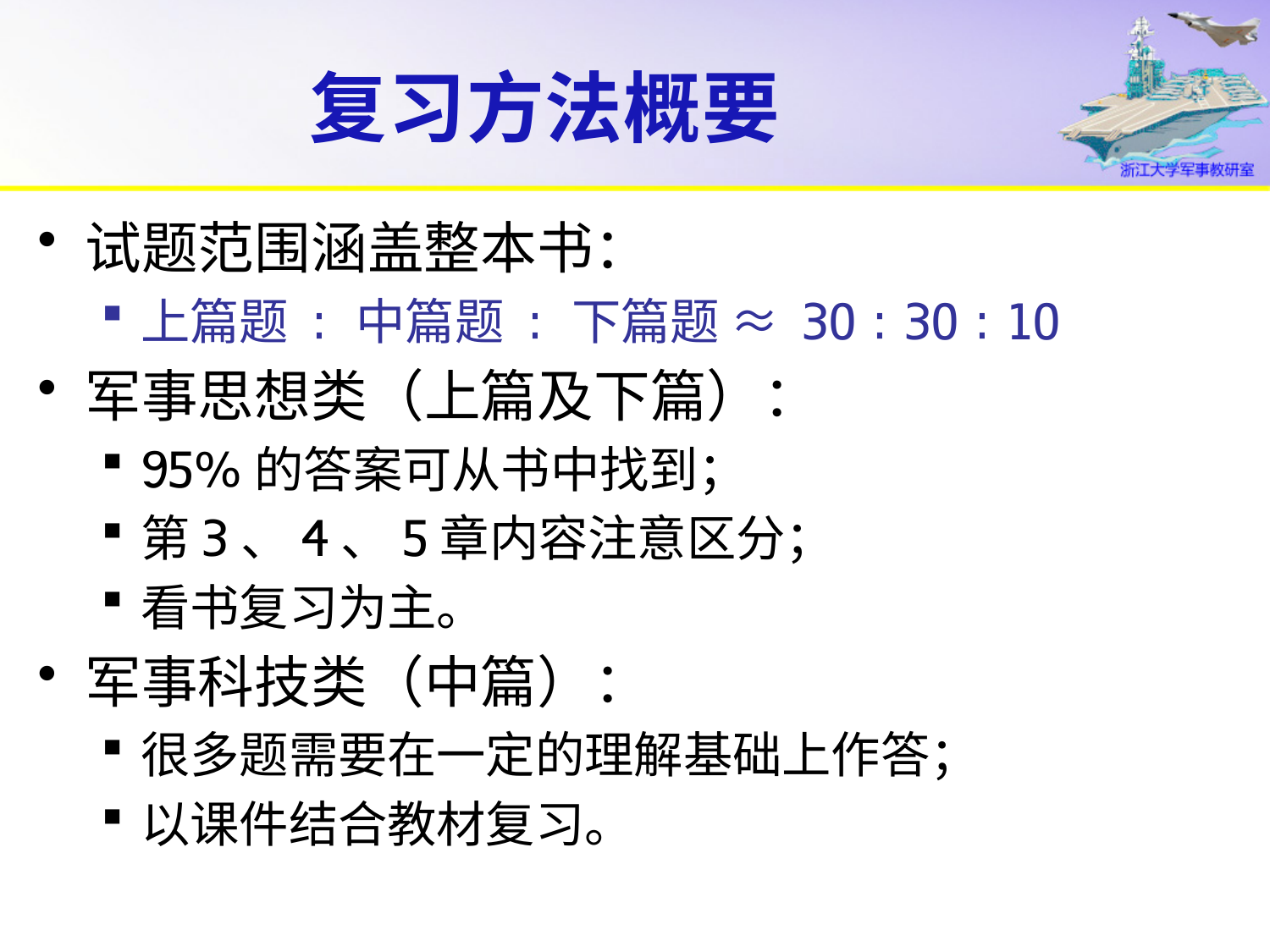

# 复习方法概要
试题范围涵盖整本书：
上篇题 : 中篇题 : 下篇题 ≈ 30 : 30 : 10
军事思想类（上篇及下篇）：
95%的答案可从书中找到；
第3、4、5章内容注意区分；
看书复习为主。
军事科技类（中篇）：
很多题需要在一定的理解基础上作答；
以课件结合教材复习。